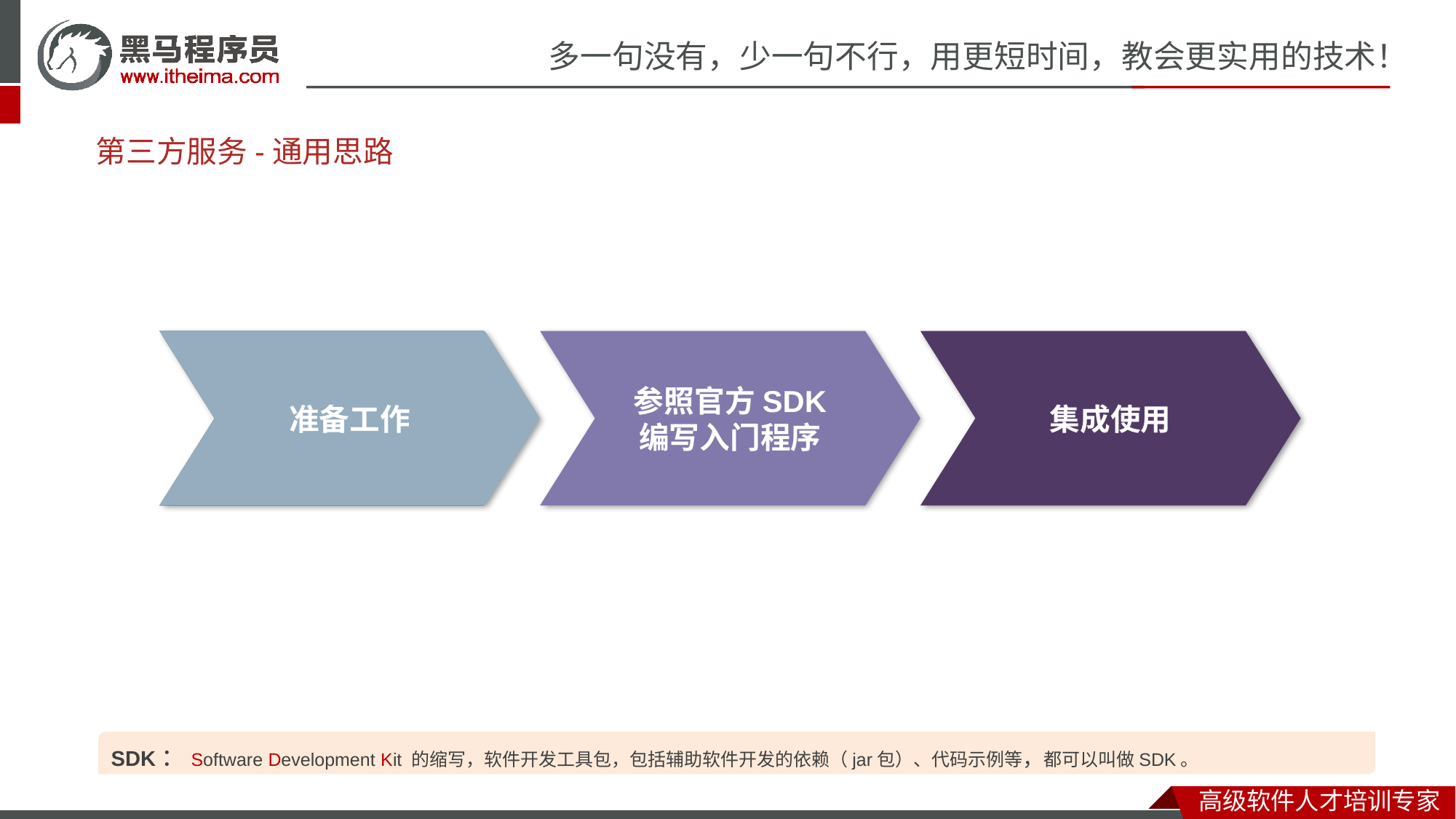

# 第三方服务-通用思路
准备工作
注册阿里云
(实名认证)
充值
开通对象存储
服务(OSS)
创建bucket
获取AccessKey
(秘钥)
参照官方SDK
编写入门程序
集成使用
SDK：Software Development Kit 的缩写，软件开发工具包，包括辅助软件开发的依赖（jar包）、代码示例等，都可以叫做SDK。